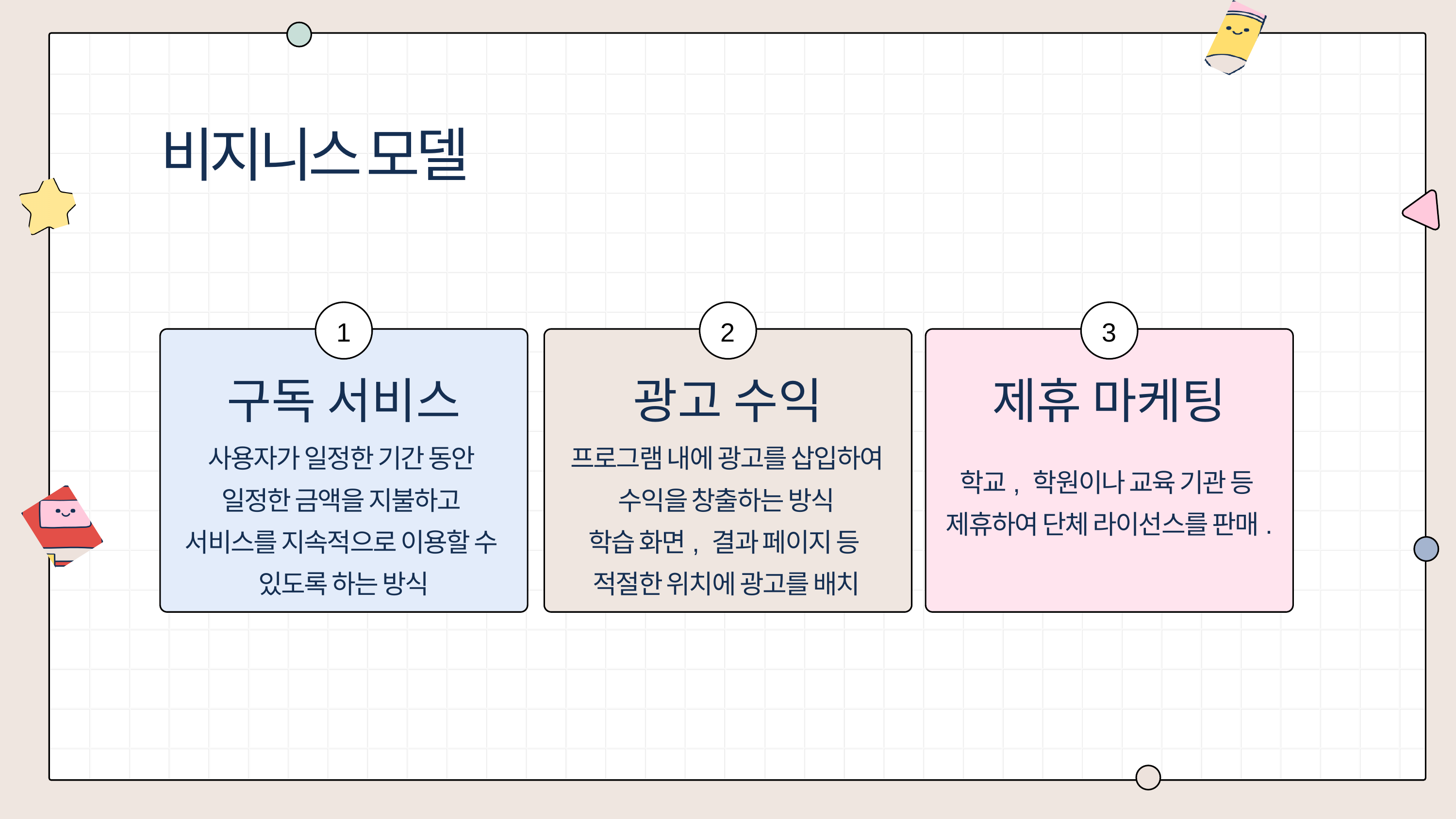

비지니스 모델

1

2

3

구독 서비스
광고 수익
제휴 마케팅
사용자가 일정한 기간 동안
일정한 금액을 지불하고
서비스를 지속적으로 이용할 수
있도록 하는 방식
프로그램 내에 광고를 삽입하여 수익을 창출하는 방식
학습 화면, 결과 페이지 등
적절한 위치에 광고를 배치
학교, 학원이나 교육 기관 등
제휴하여 단체 라이선스를 판매.